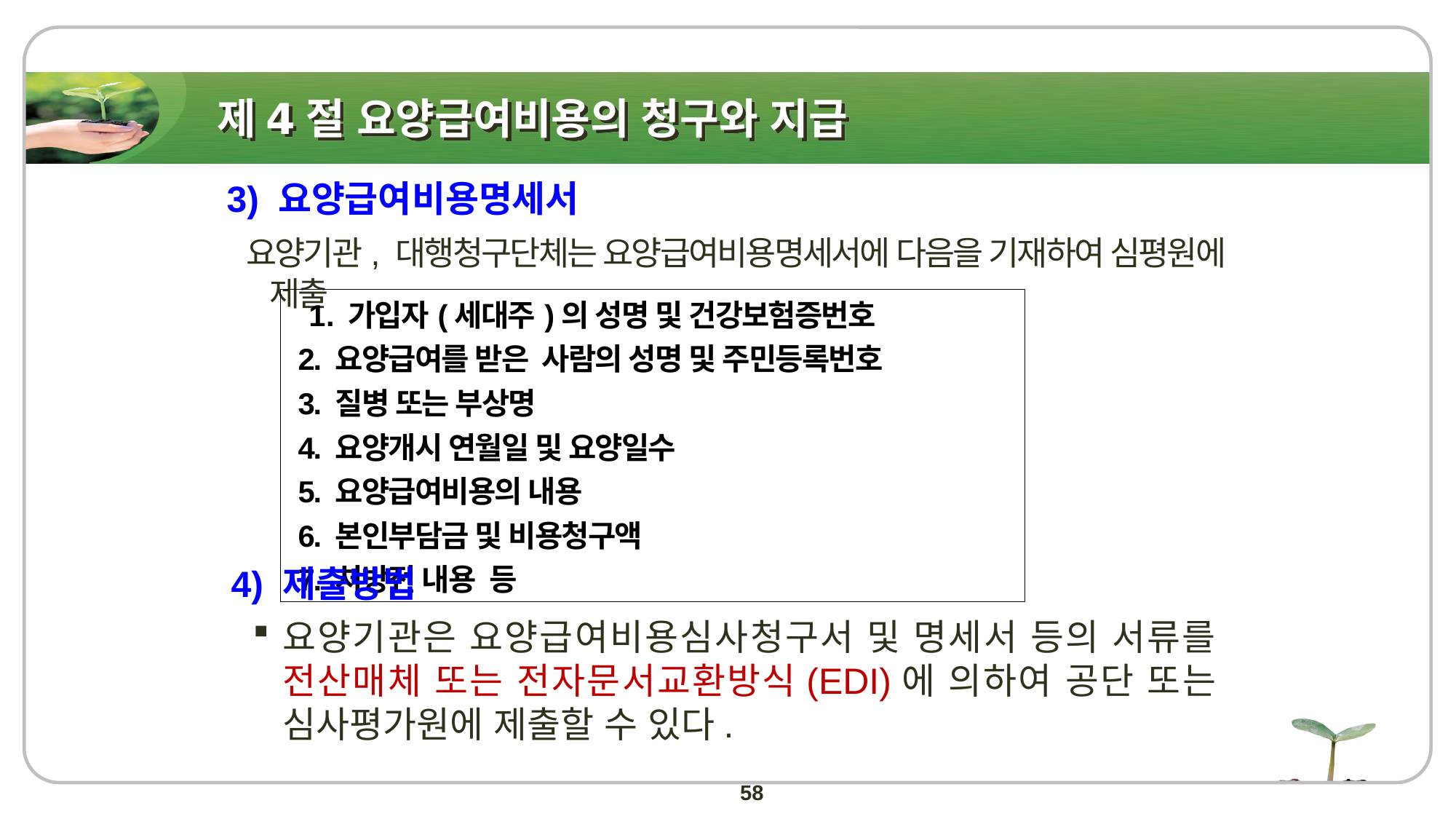

# 제4절 요양급여비용의 청구와 지급
3) 요양급여비용명세서
 요양기관, 대행청구단체는 요양급여비용명세서에 다음을 기재하여 심평원에 제출
| 1. 가입자(세대주)의 성명 및 건강보험증번호  2. 요양급여를 받은 사람의 성명 및 주민등록번호  3. 질병 또는 부상명   4. 요양개시 연월일 및 요양일수  5. 요양급여비용의 내용   6. 본인부담금 및 비용청구액   7. 처방전 내용 등 |
| --- |
4) 제출방법
요양기관은 요양급여비용심사청구서 및 명세서 등의 서류를 전산매체 또는 전자문서교환방식(EDI)에 의하여 공단 또는 심사평가원에 제출할 수 있다.
58